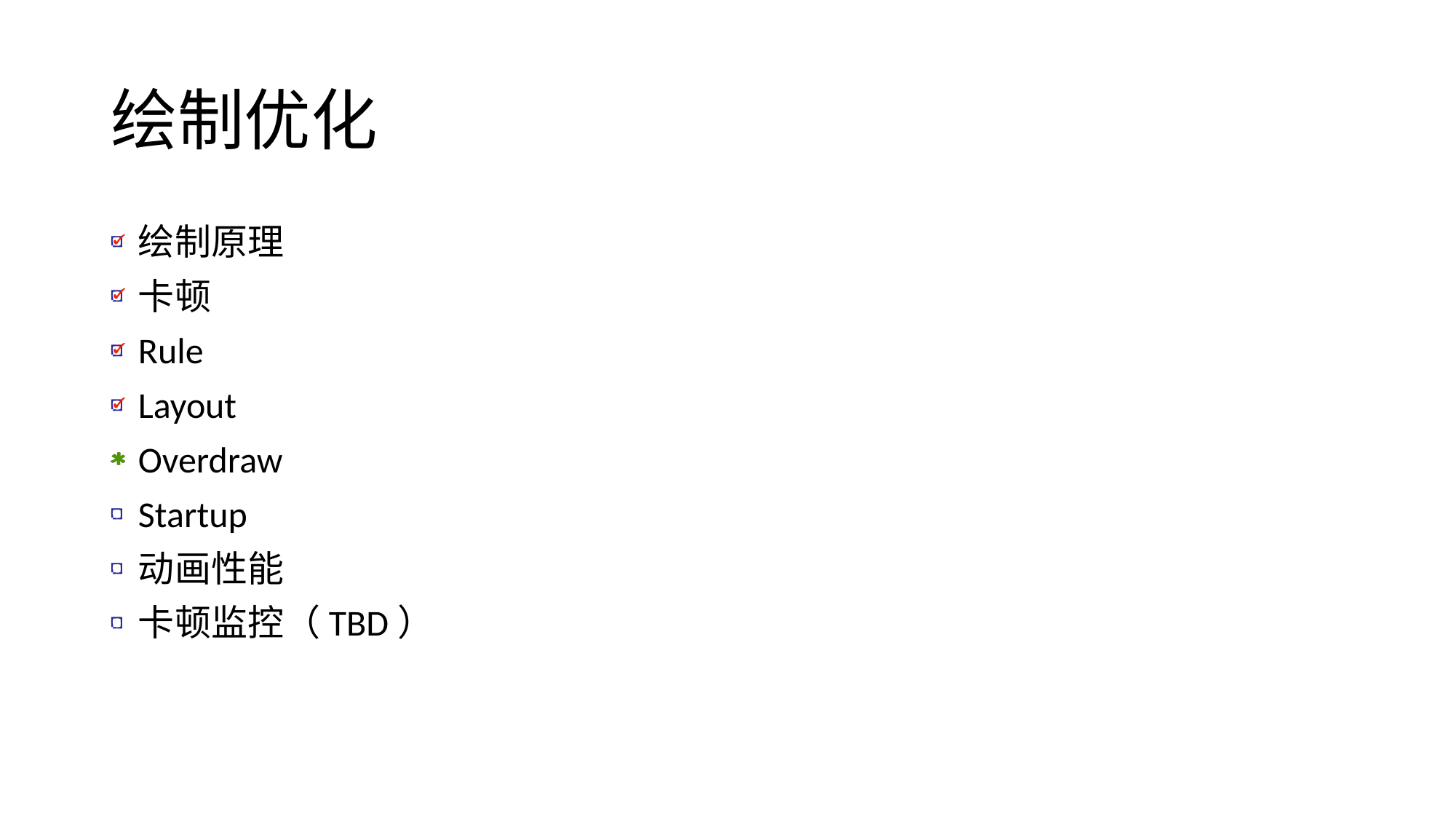

# 绘制优化
绘制原理
卡顿
Rule
Layout
Overdraw
Startup
动画性能
卡顿监控（TBD）